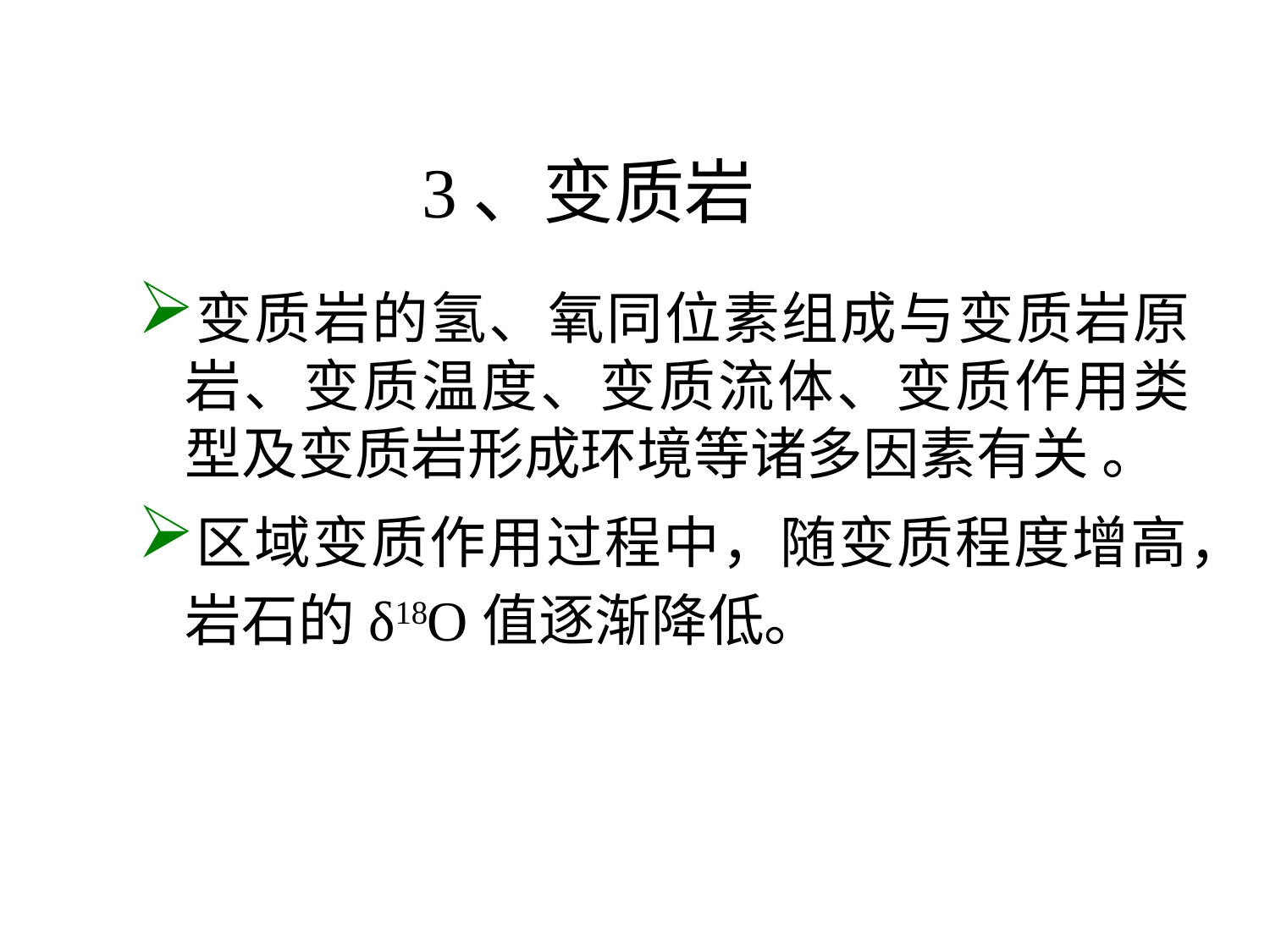

# 3、变质岩
变质岩的氢、氧同位素组成与变质岩原岩、变质温度、变质流体、变质作用类型及变质岩形成环境等诸多因素有关 。
区域变质作用过程中，随变质程度增高，岩石的δ18O值逐渐降低。